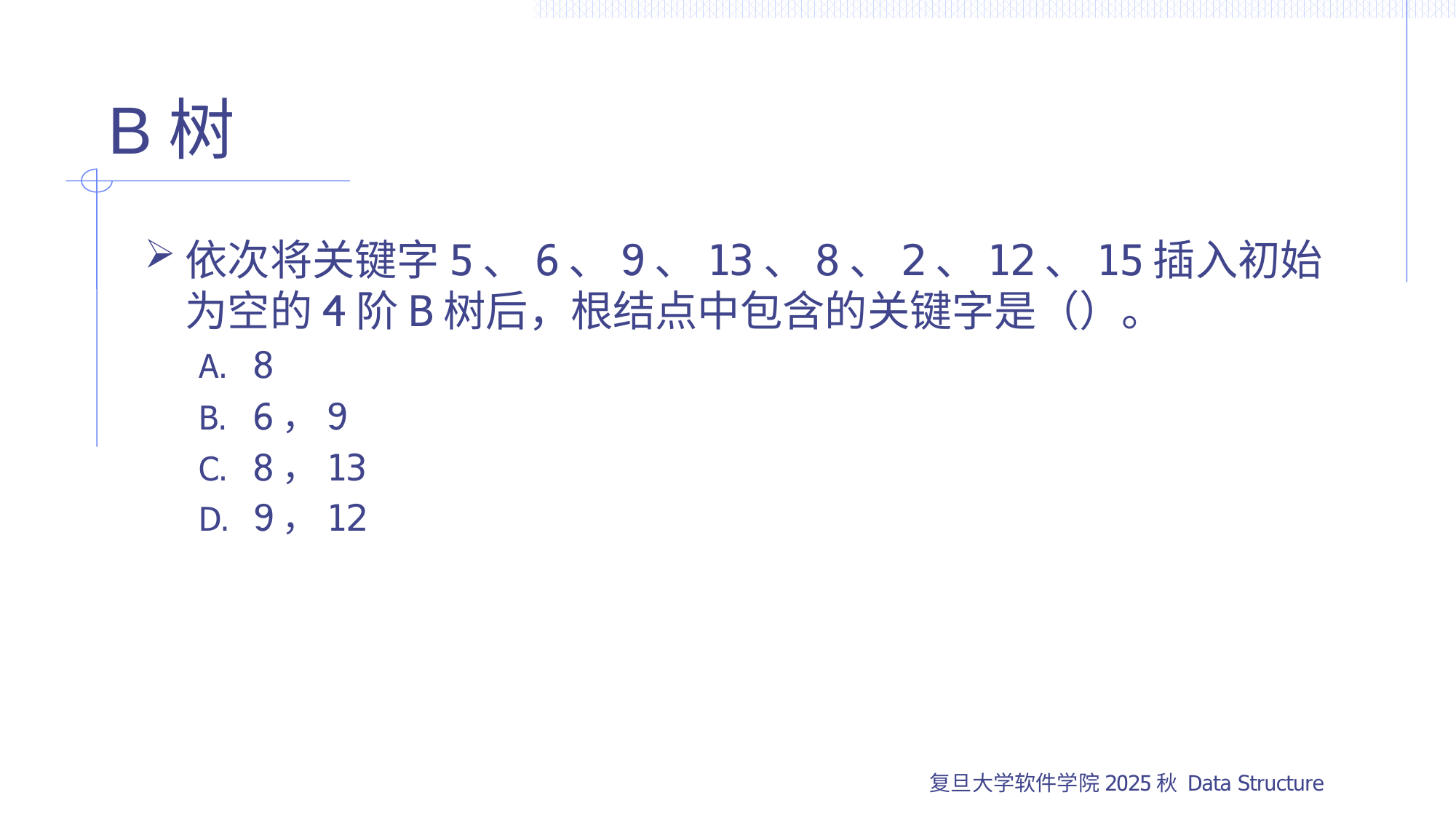

# B树
依次将关键字5、6、9、13、8、2、12、15插入初始为空的4阶B树后，根结点中包含的关键字是（）。
8
6，9
8，13
9，12